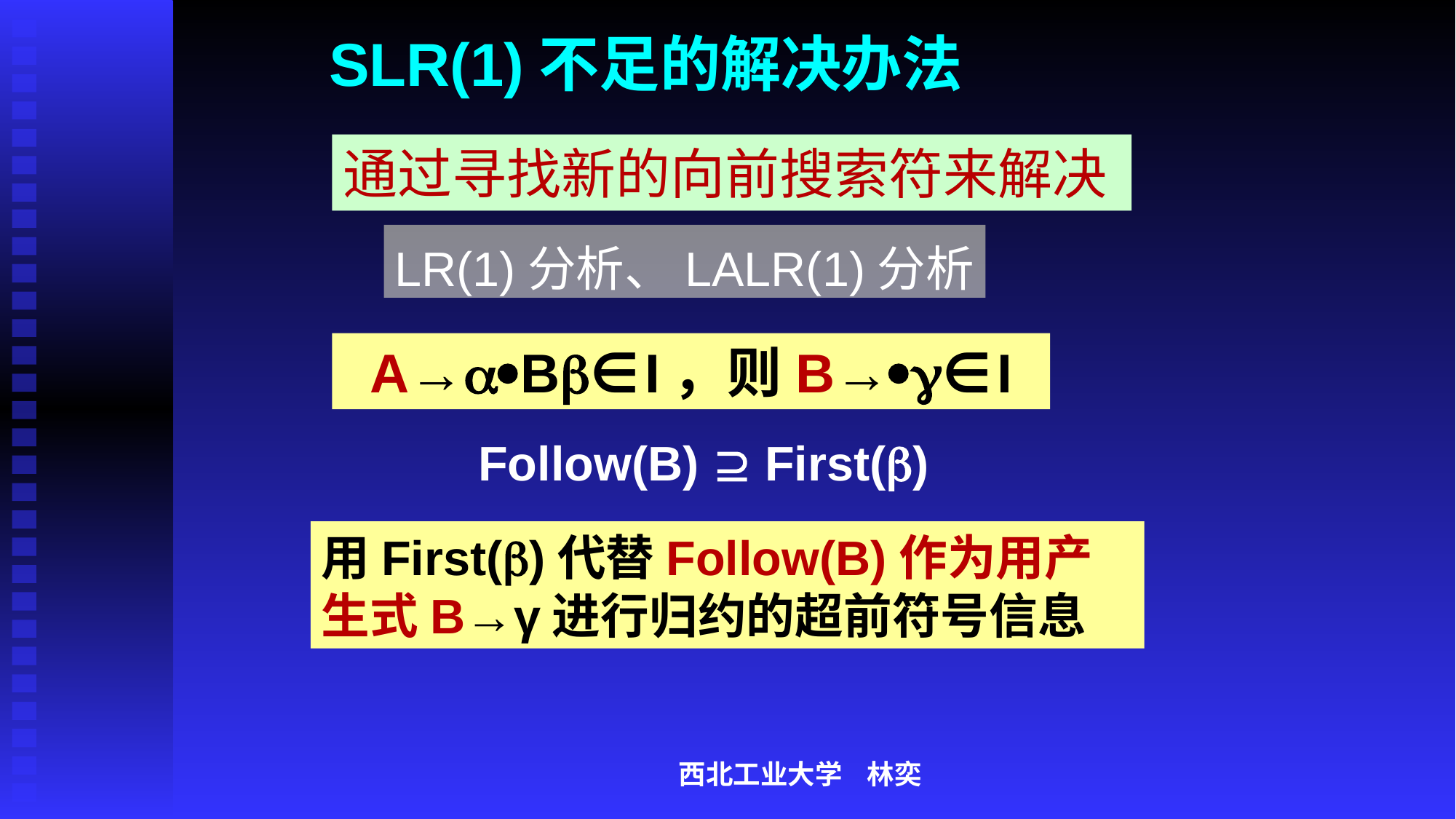

# SLR(1)不足的解决办法
通过寻找新的向前搜索符来解决
LR(1)分析、LALR(1)分析
A→α•Bβ∈I，则B→•γ∈I
Follow(B) ⊇ First(β)
用First(β)代替Follow(B)作为用产生式B→γ进行归约的超前符号信息
西北工业大学    林奕
79